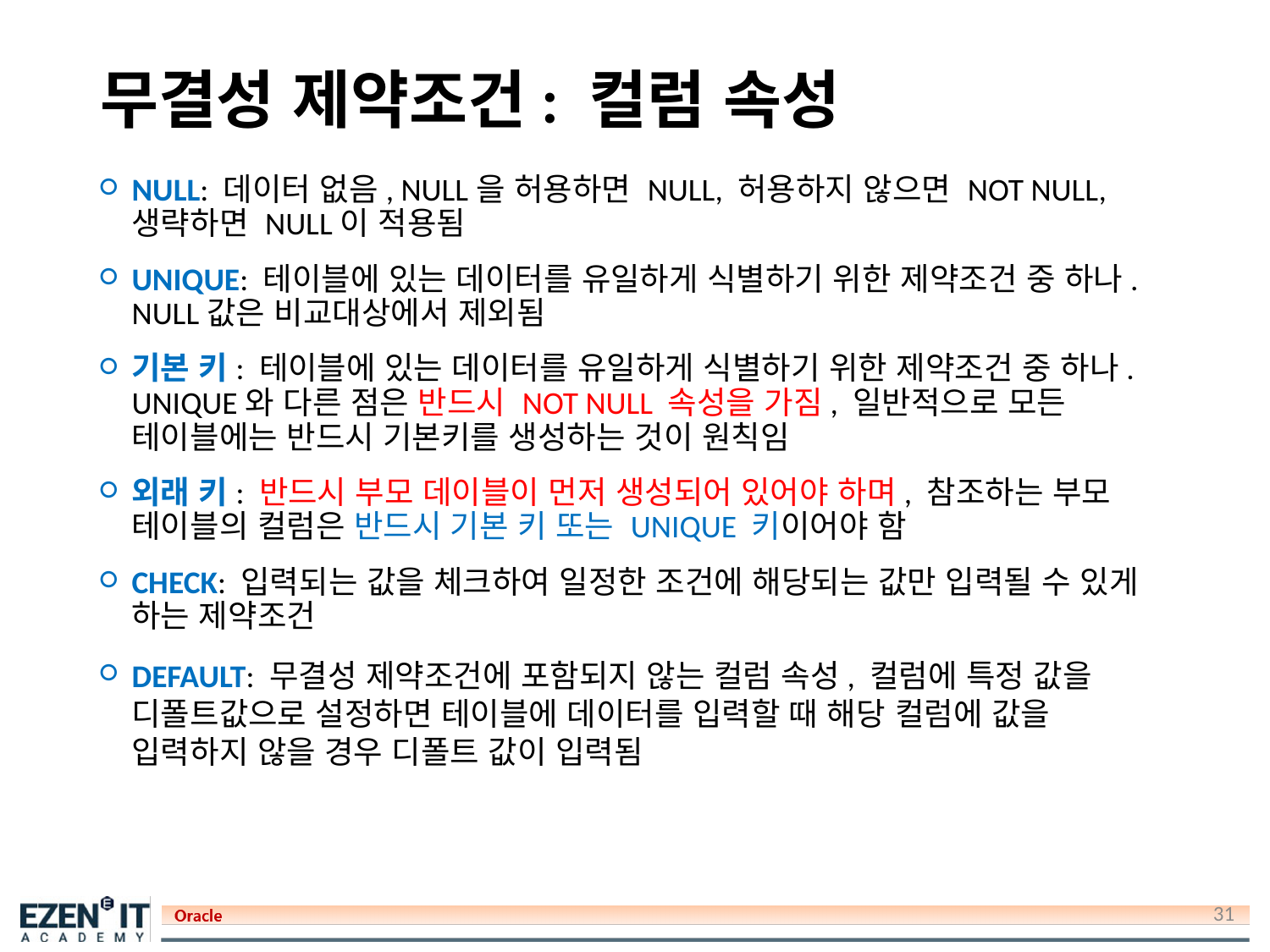

# 무결성 제약조건: 컬럼 속성
NULL: 데이터 없음, NULL을 허용하면 NULL, 허용하지 않으면 NOT NULL, 생략하면 NULL이 적용됨
UNIQUE: 테이블에 있는 데이터를 유일하게 식별하기 위한 제약조건 중 하나. NULL값은 비교대상에서 제외됨
기본 키: 테이블에 있는 데이터를 유일하게 식별하기 위한 제약조건 중 하나. UNIQUE와 다른 점은 반드시 NOT NULL 속성을 가짐, 일반적으로 모든 테이블에는 반드시 기본키를 생성하는 것이 원칙임
외래 키: 반드시 부모 데이블이 먼저 생성되어 있어야 하며, 참조하는 부모 테이블의 컬럼은 반드시 기본 키 또는 UNIQUE 키이어야 함
CHECK: 입력되는 값을 체크하여 일정한 조건에 해당되는 값만 입력될 수 있게 하는 제약조건
DEFAULT: 무결성 제약조건에 포함되지 않는 컬럼 속성, 컬럼에 특정 값을 디폴트값으로 설정하면 테이블에 데이터를 입력할 때 해당 컬럼에 값을 입력하지 않을 경우 디폴트 값이 입력됨
31